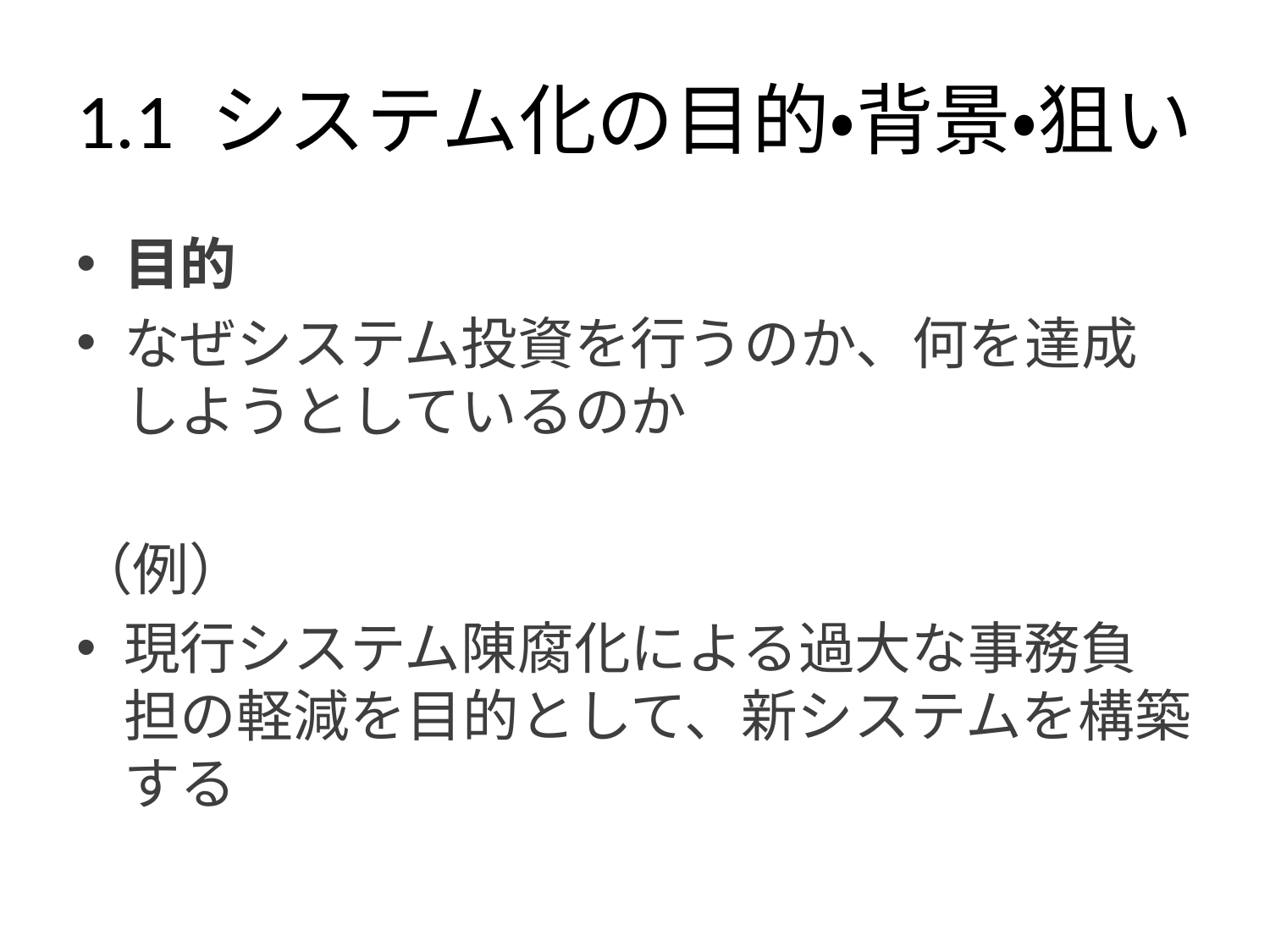

# 1.1 システム化の目的・背景・狙い
目的
なぜシステム投資を行うのか、何を達成しようとしているのか

（例）
現行システム陳腐化による過大な事務負担の軽減を目的として、新システムを構築する